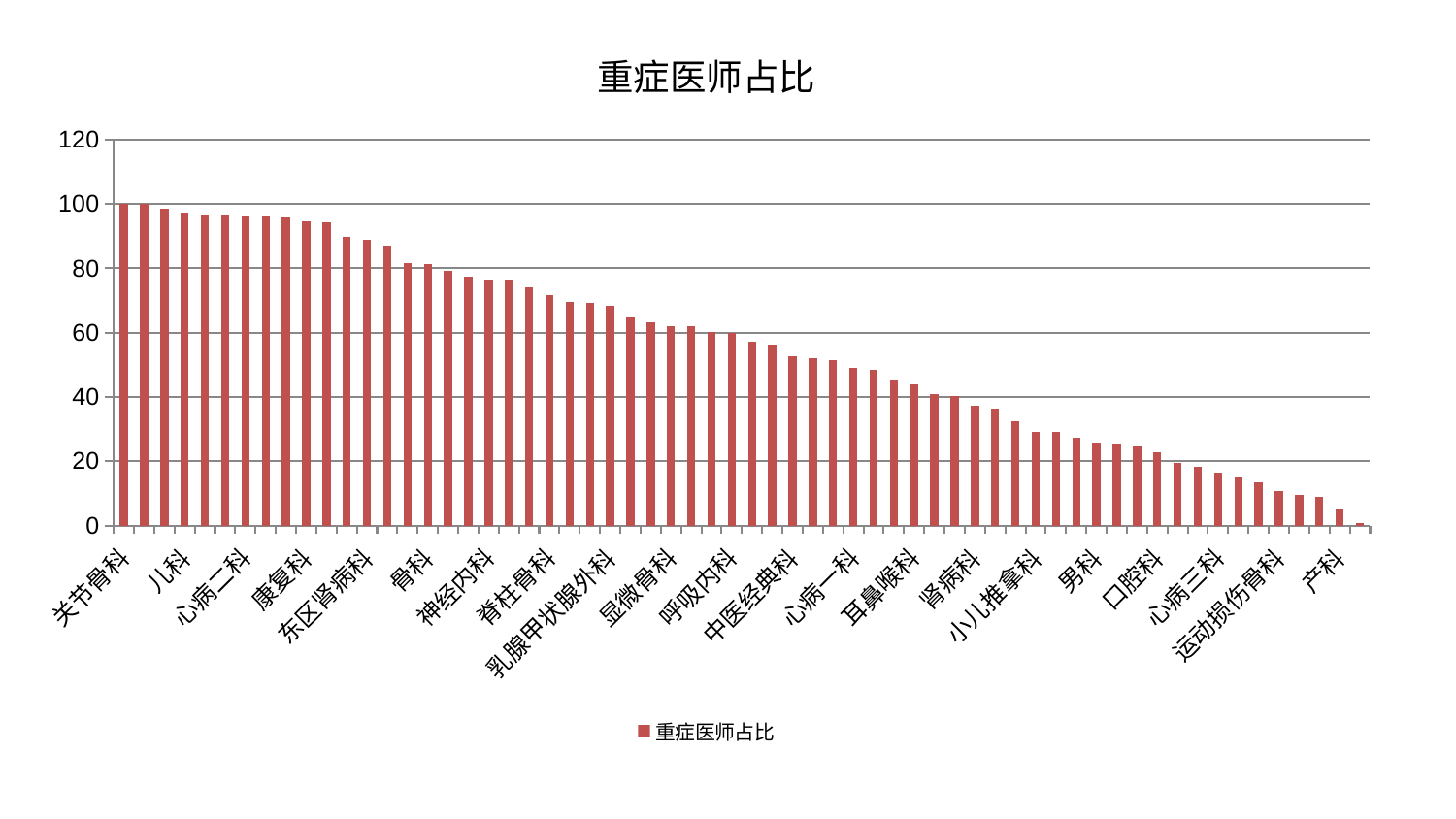

### Chart: 重症医师占比

| Category | 重症医师占比 |
|---|---|
| 关节骨科 | 100.0 |
| 普通外科 | 99.91810118213405 |
| 妇科 | 98.59319668441748 |
| 儿科 | 97.10211185992021 |
| 医院 | 96.42139651422306 |
| 脑病一科 | 96.28228754269107 |
| 心病二科 | 96.2234994734214 |
| 老年医学科 | 96.15462097887489 |
| 血液科 | 95.86608879730885 |
| 康复科 | 94.65221054924234 |
| 风湿病科 | 94.32504513529285 |
| 肛肠科 | 89.80641393348807 |
| 东区肾病科 | 88.8921618535815 |
| 脾胃科消化科合并 | 86.99141872084152 |
| 东区重症医学科 | 81.6549966906096 |
| 骨科 | 81.36834502566481 |
| 小儿骨科 | 79.30620643412375 |
| 内分泌科 | 77.41191628323986 |
| 神经内科 | 76.18309532265165 |
| 针灸科 | 76.1725869302337 |
| 脑病三科 | 74.19636139303272 |
| 脊柱骨科 | 71.74270749634387 |
| 肝病科 | 69.4530270491473 |
| 泌尿外科 | 69.3166759258753 |
| 乳腺甲状腺外科 | 68.50693789060252 |
| 消化内科 | 64.88351141811896 |
| 美容皮肤科 | 63.18094122445048 |
| 显微骨科 | 61.99673750559029 |
| 神经外科 | 61.90692385793724 |
| 周围血管科 | 60.277189993984436 |
| 呼吸内科 | 59.857724671894964 |
| 微创骨科 | 57.07132316901631 |
| 身心医学科 | 55.87158266723018 |
| 中医经典科 | 52.740846045203085 |
| 脾胃病科 | 52.22421024820446 |
| 眼科 | 51.510498169495655 |
| 心病一科 | 49.14016276883614 |
| 肾脏内科 | 48.29426765027123 |
| 心病四科 | 45.033332392688216 |
| 耳鼻喉科 | 43.9475058561906 |
| 推拿科 | 41.00711214028253 |
| 肿瘤内科 | 40.1961730853202 |
| 肾病科 | 37.393959234713265 |
| 重症医学科 | 36.417596849924784 |
| 皮肤科 | 32.322859592470145 |
| 小儿推拿科 | 29.127769531427347 |
| 西区重症医学科 | 29.007471859179873 |
| 治未病中心 | 27.42108419498016 |
| 男科 | 25.41089179599791 |
| 胸外科 | 25.311503214598122 |
| 肝胆外科 | 24.71617319984777 |
| 口腔科 | 22.672234710774653 |
| 中医外治中心 | 19.58640067085014 |
| 妇二科 | 18.199054939897884 |
| 心病三科 | 16.51695009611551 |
| 心血管内科 | 14.824906798200502 |
| 综合内科 | 13.531059843803588 |
| 运动损伤骨科 | 10.797415675731672 |
| 妇科妇二科合并 | 9.653266146097465 |
| 创伤骨科 | 8.96412012493609 |
| 产科 | 4.884813164199215 |
| 脑病二科 | 0.7785736742713485 |
245